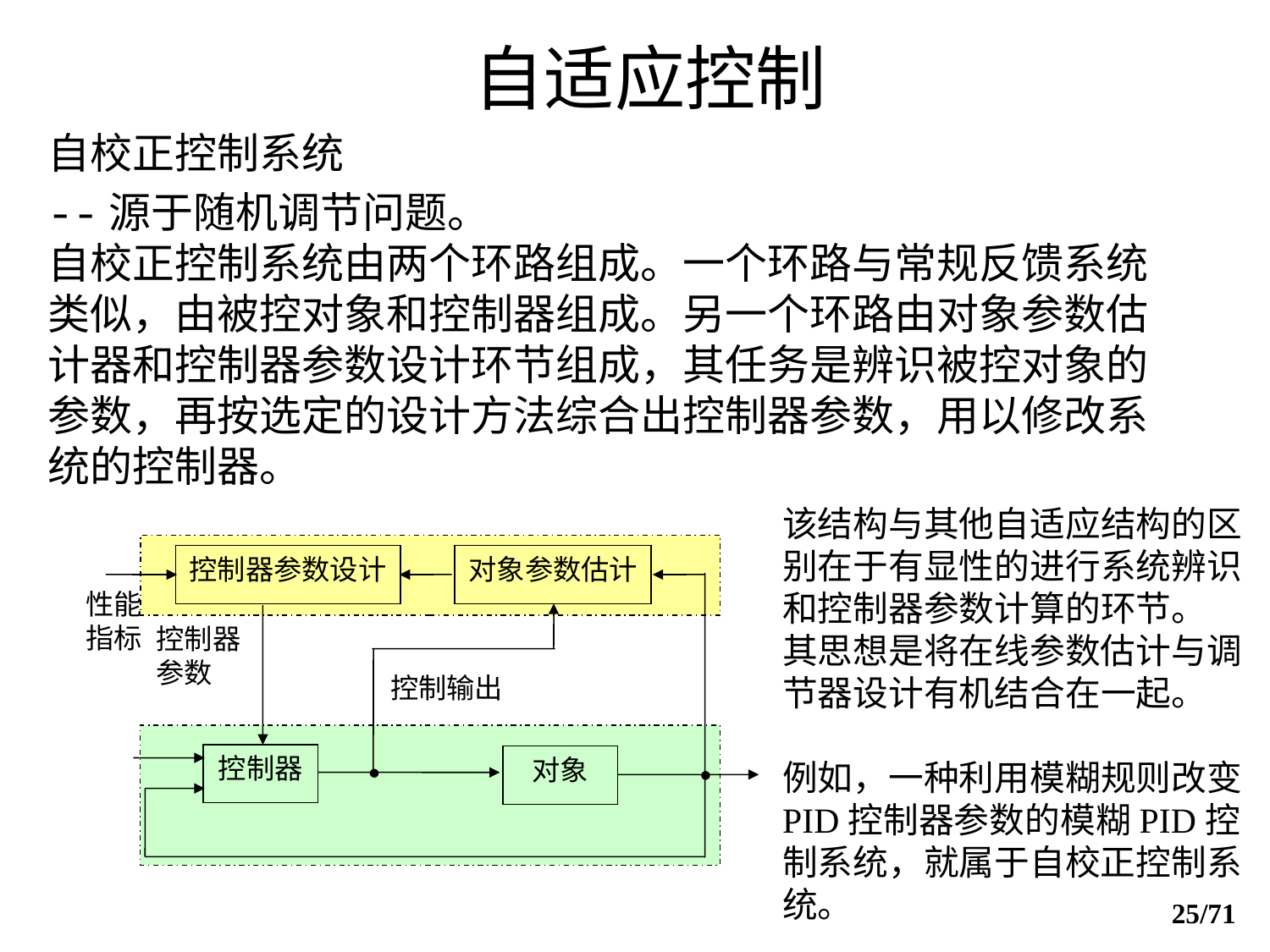

# 自适应控制
自校正控制系统
--源于随机调节问题。
自校正控制系统由两个环路组成。一个环路与常规反馈系统类似，由被控对象和控制器组成。另一个环路由对象参数估计器和控制器参数设计环节组成，其任务是辨识被控对象的参数，再按选定的设计方法综合出控制器参数，用以修改系统的控制器。

该结构与其他自适应结构的区别在于有显性的进行系统辨识和控制器参数计算的环节。
其思想是将在线参数估计与调节器设计有机结合在一起。

例如，一种利用模糊规则改变PID控制器参数的模糊PID控制系统，就属于自校正控制系统。

控制器参数设计
对象参数估计

性能
指标

控制器
参数

控制输出
控制器
对象

25/71